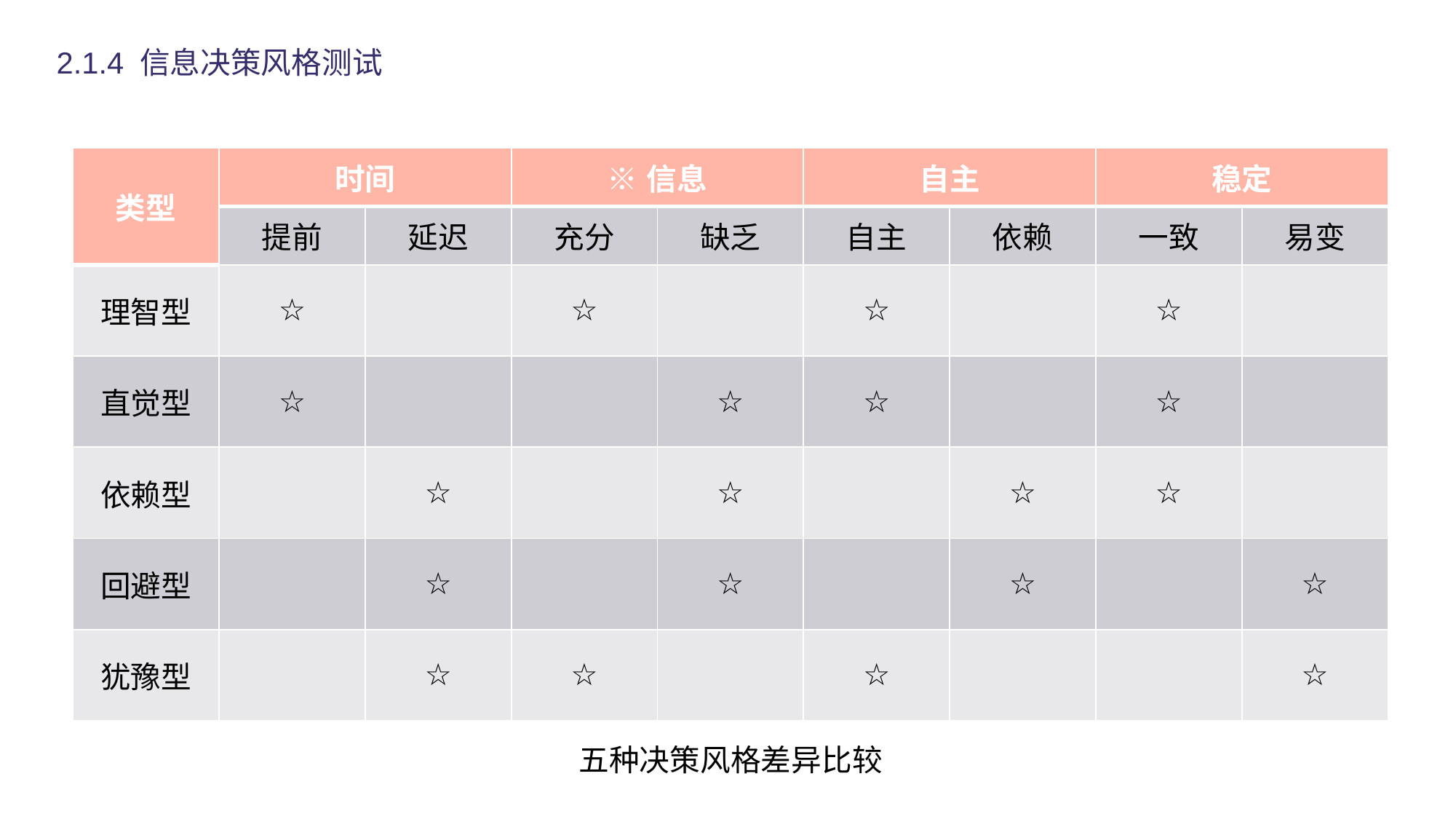

2.1.4 信息决策风格测试
| 类型 | 时间 |  | ※信息 |  | 自主 |  | 稳定 |  |
| --- | --- | --- | --- | --- | --- | --- | --- | --- |
|  | 提前 | 延迟 | 充分 | 缺乏 | 自主 | 依赖 | 一致 | 易变 |
| 理智型 | ☆ |  | ☆ |  | ☆ |  | ☆ |  |
| 直觉型 | ☆ |  |  | ☆ | ☆ |  | ☆ |  |
| 依赖型 |  | ☆ |  | ☆ |  | ☆ | ☆ |  |
| 回避型 |  | ☆ |  | ☆ |  | ☆ |  | ☆ |
| 犹豫型 |  | ☆ | ☆ |  | ☆ |  |  | ☆ |
五种决策风格差异比较